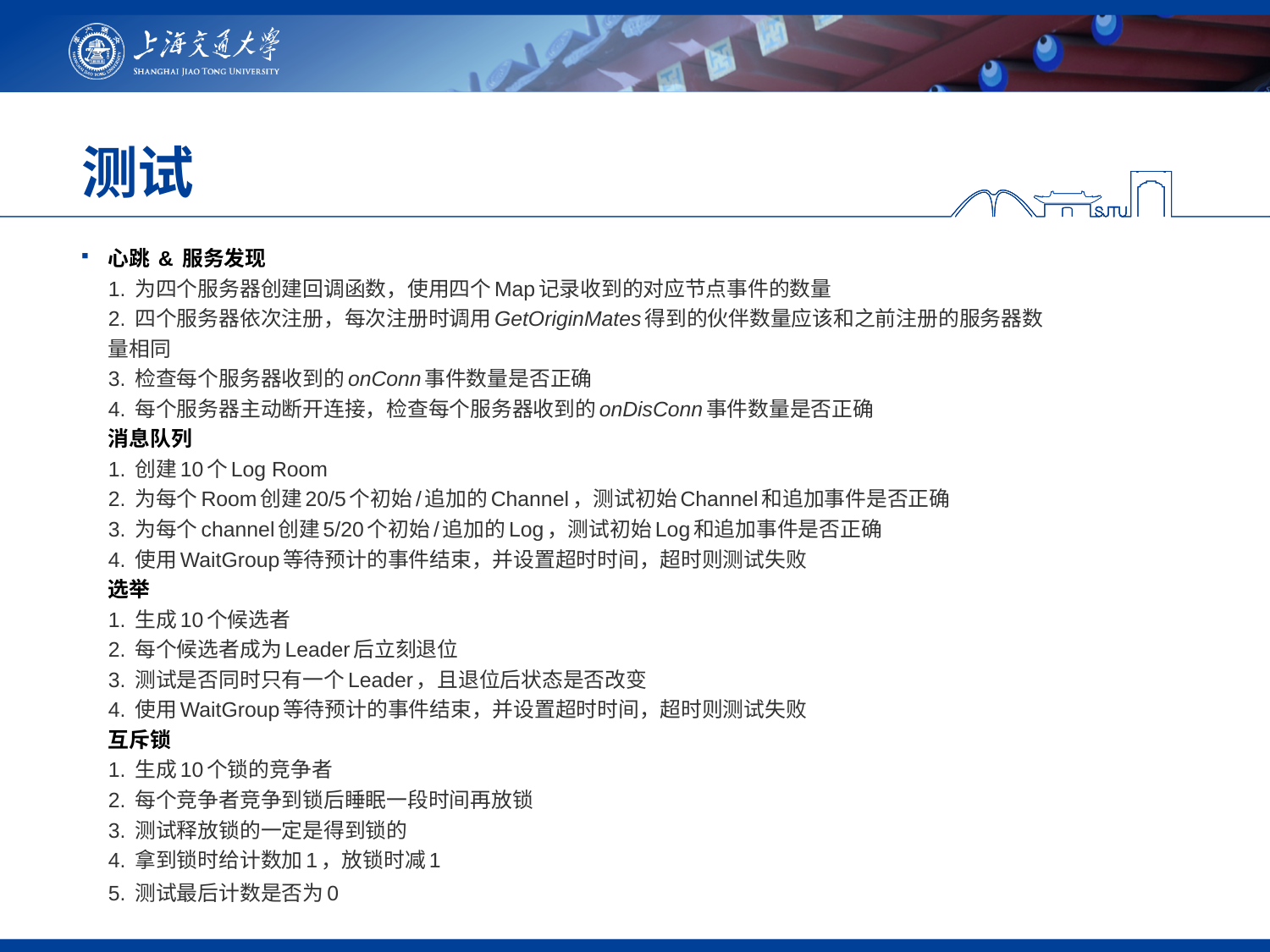

# 测试
心跳 & 服务发现
1. 为四个服务器创建回调函数，使用四个Map记录收到的对应节点事件的数量
2. 四个服务器依次注册，每次注册时调用GetOriginMates得到的伙伴数量应该和之前注册的服务器数
量相同
3. 检查每个服务器收到的onConn事件数量是否正确
4. 每个服务器主动断开连接，检查每个服务器收到的onDisConn事件数量是否正确
消息队列
1. 创建10个Log Room
2. 为每个Room创建20/5个初始/追加的Channel，测试初始Channel和追加事件是否正确
3. 为每个channel创建5/20个初始/追加的Log，测试初始Log和追加事件是否正确
4. 使用WaitGroup等待预计的事件结束，并设置超时时间，超时则测试失败
选举
1. 生成10个候选者
2. 每个候选者成为Leader后立刻退位
3. 测试是否同时只有一个Leader，且退位后状态是否改变
4. 使用WaitGroup等待预计的事件结束，并设置超时时间，超时则测试失败
互斥锁
1. 生成10个锁的竞争者
2. 每个竞争者竞争到锁后睡眠一段时间再放锁
3. 测试释放锁的一定是得到锁的
4. 拿到锁时给计数加1，放锁时减1
5. 测试最后计数是否为0